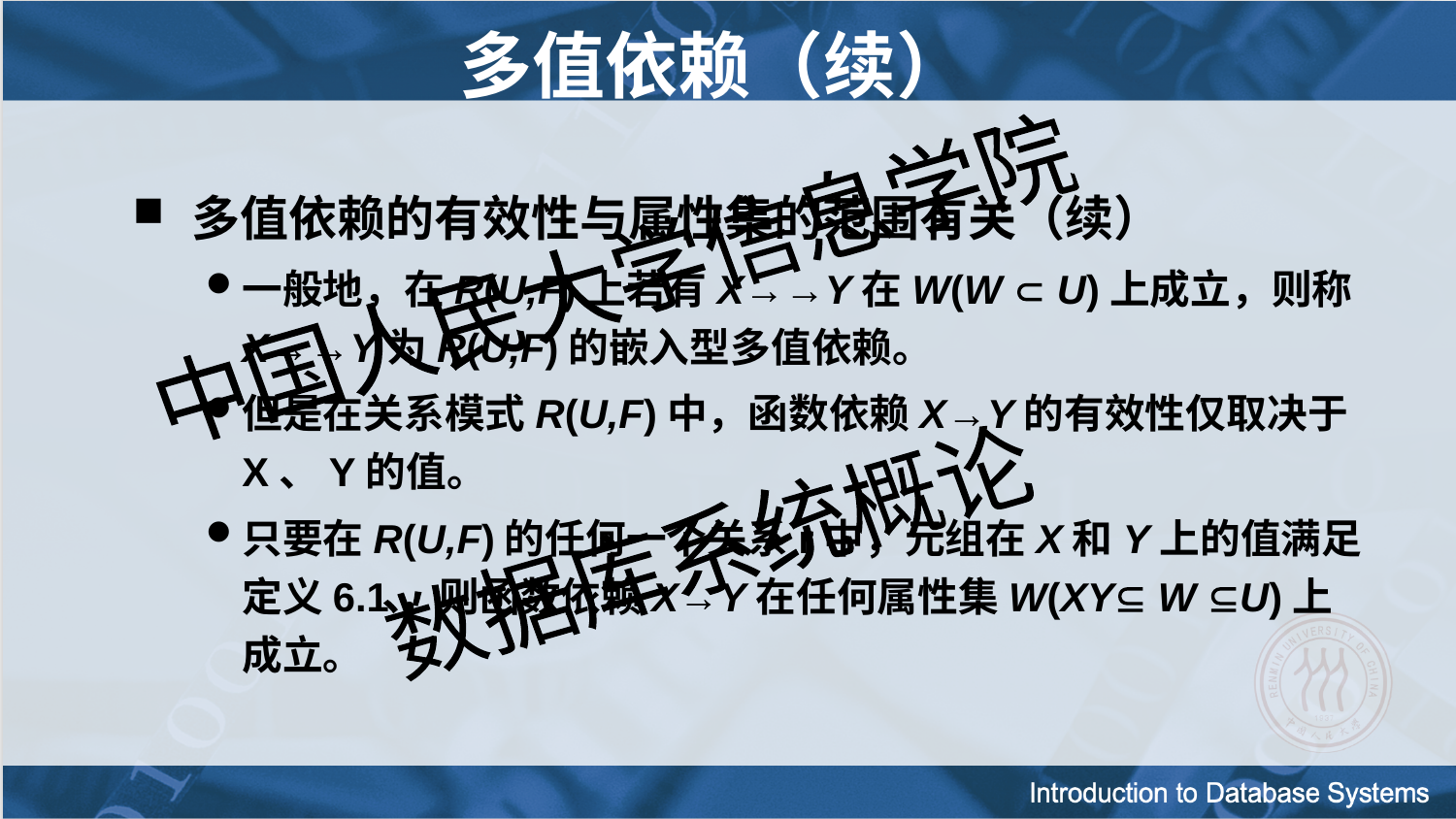

# 多值依赖（续）
 多值依赖的有效性与属性集的范围有关（续）
一般地，在R(U,F)上若有X→→Y在W(W ⊂ U)上成立，则称X→→Y为R(U,F)的嵌入型多值依赖。
但是在关系模式R(U,F)中，函数依赖X→Y的有效性仅取决于X、Y的值。
只要在R(U,F)的任何一个关系r中，元组在X和Y上的值满足定义6.1，则函数依赖X→Y在任何属性集W(XY⊆ W ⊆U)上成立。